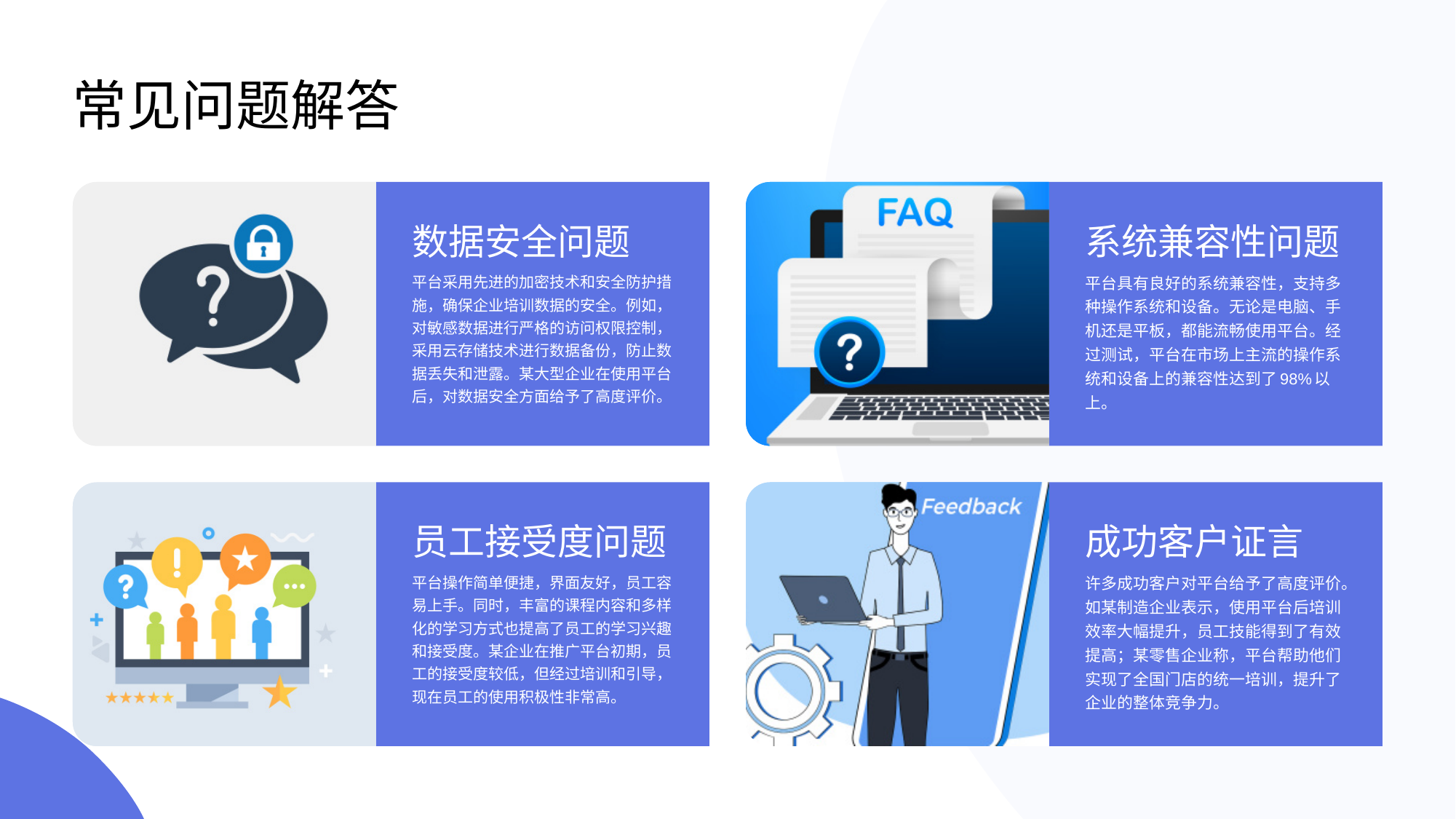

# 常见问题解答

数据安全问题
系统兼容性问题
平台采用先进的加密技术和安全防护措施，确保企业培训数据的安全。例如，对敏感数据进行严格的访问权限控制，采用云存储技术进行数据备份，防止数据丢失和泄露。某大型企业在使用平台后，对数据安全方面给予了高度评价。
平台具有良好的系统兼容性，支持多种操作系统和设备。无论是电脑、手机还是平板，都能流畅使用平台。经过测试，平台在市场上主流的操作系统和设备上的兼容性达到了98%以上。

员工接受度问题
成功客户证言
平台操作简单便捷，界面友好，员工容易上手。同时，丰富的课程内容和多样化的学习方式也提高了员工的学习兴趣和接受度。某企业在推广平台初期，员工的接受度较低，但经过培训和引导，现在员工的使用积极性非常高。
许多成功客户对平台给予了高度评价。如某制造企业表示，使用平台后培训效率大幅提升，员工技能得到了有效提高；某零售企业称，平台帮助他们实现了全国门店的统一培训，提升了企业的整体竞争力。